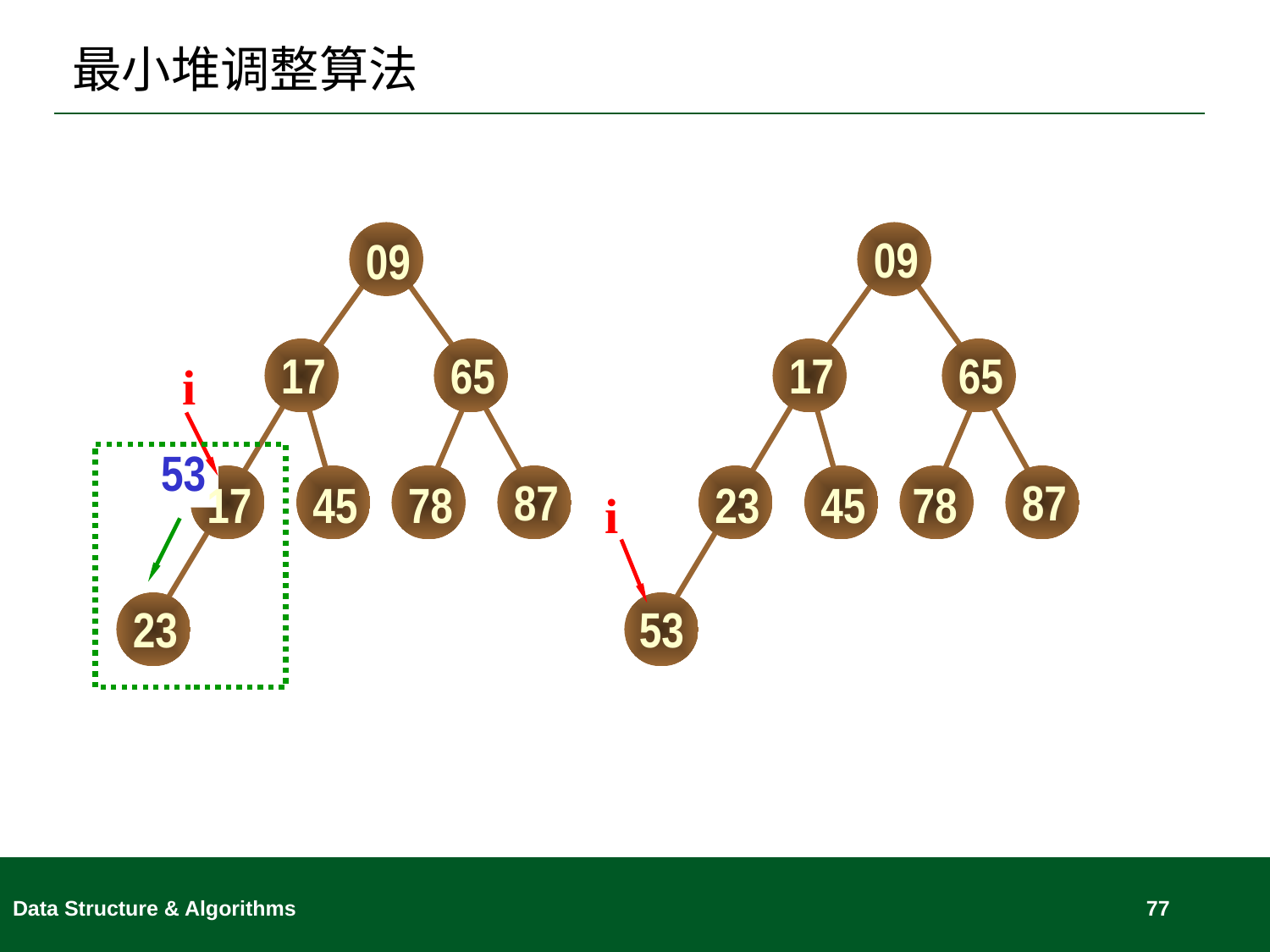

# 最小堆调整算法

09
09

17

65

17

65
i

53

87

87
17
45
78
23
45
78
i

23

53
Data Structure & Algorithms
77